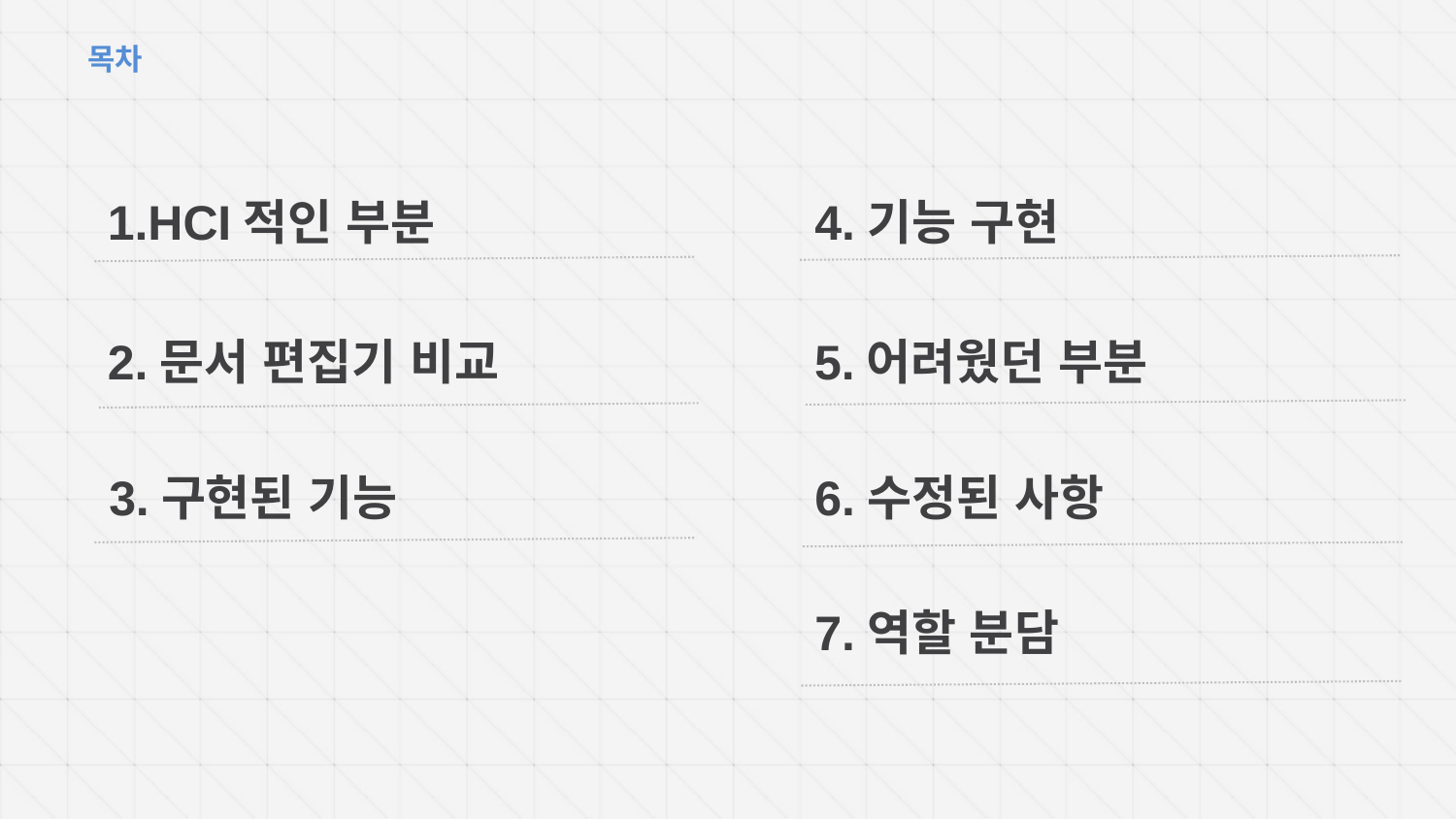

# 목차
1.HCI적인 부분
4.기능 구현
5.어려웠던 부분
2.문서 편집기 비교
3.구현된 기능
6.수정된 사항
7.역할 분담